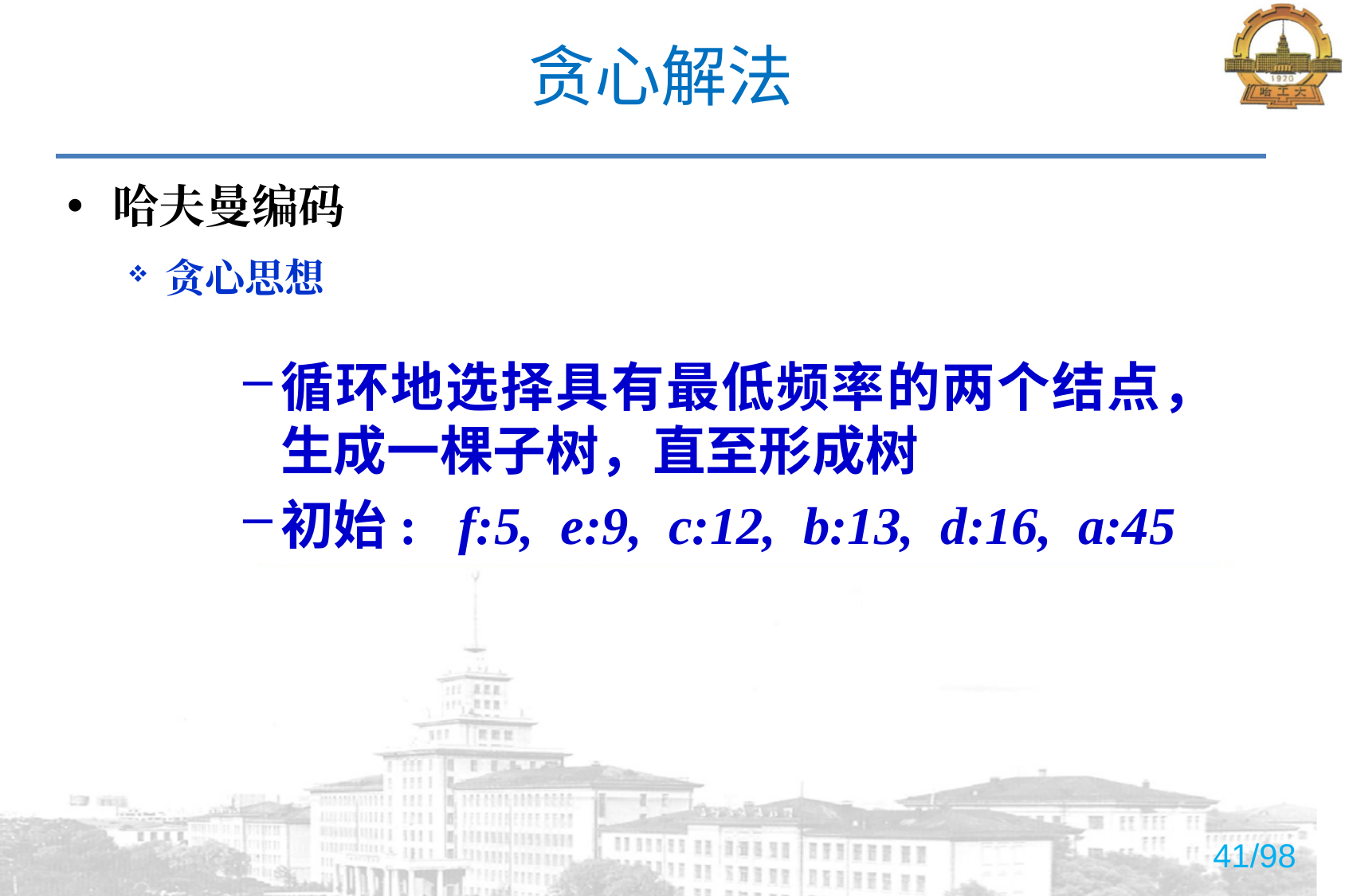

# 贪心解法
哈夫曼编码
贪心思想
循环地选择具有最低频率的两个结点，生成一棵子树，直至形成树
初始:   f:5,  e:9,  c:12,  b:13,  d:16,  a:45